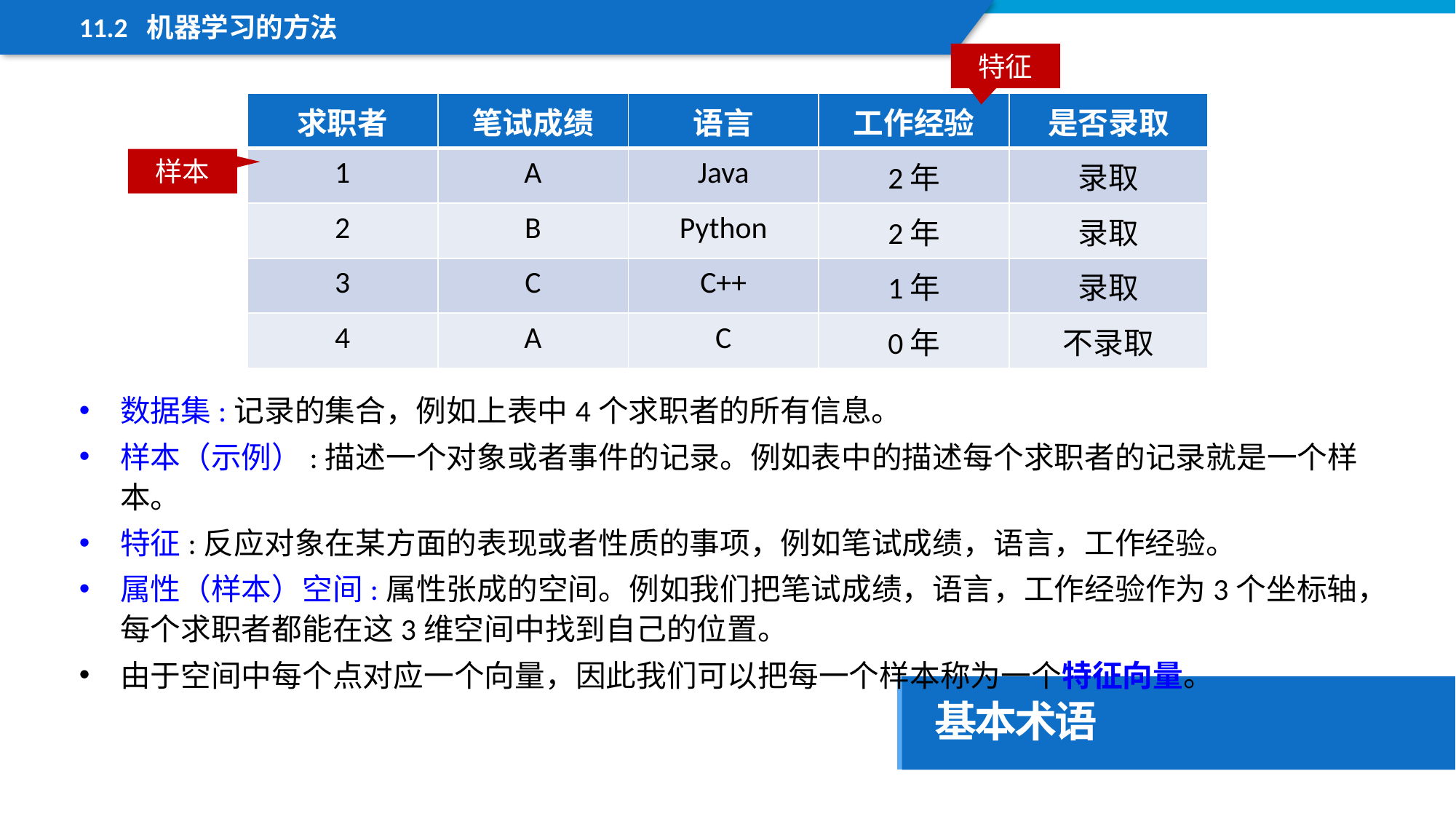

11.2  机器学习的方法
特征
| 求职者 | 笔试成绩 | 语言 | 工作经验 | 是否录取 |
| --- | --- | --- | --- | --- |
| 1 | A | Java | 2年 | 录取 |
| 2 | B | Python | 2年 | 录取 |
| 3 | C | C++ | 1年 | 录取 |
| 4 | A | C | 0年 | 不录取 |
样本
数据集:记录的集合，例如上表中4个求职者的所有信息。
样本（示例）:描述一个对象或者事件的记录。例如表中的描述每个求职者的记录就是一个样本。
特征:反应对象在某方面的表现或者性质的事项，例如笔试成绩，语言，工作经验。
属性（样本）空间:属性张成的空间。例如我们把笔试成绩，语言，工作经验作为3个坐标轴，每个求职者都能在这3维空间中找到自己的位置。
由于空间中每个点对应一个向量，因此我们可以把每一个样本称为一个特征向量。
基本术语